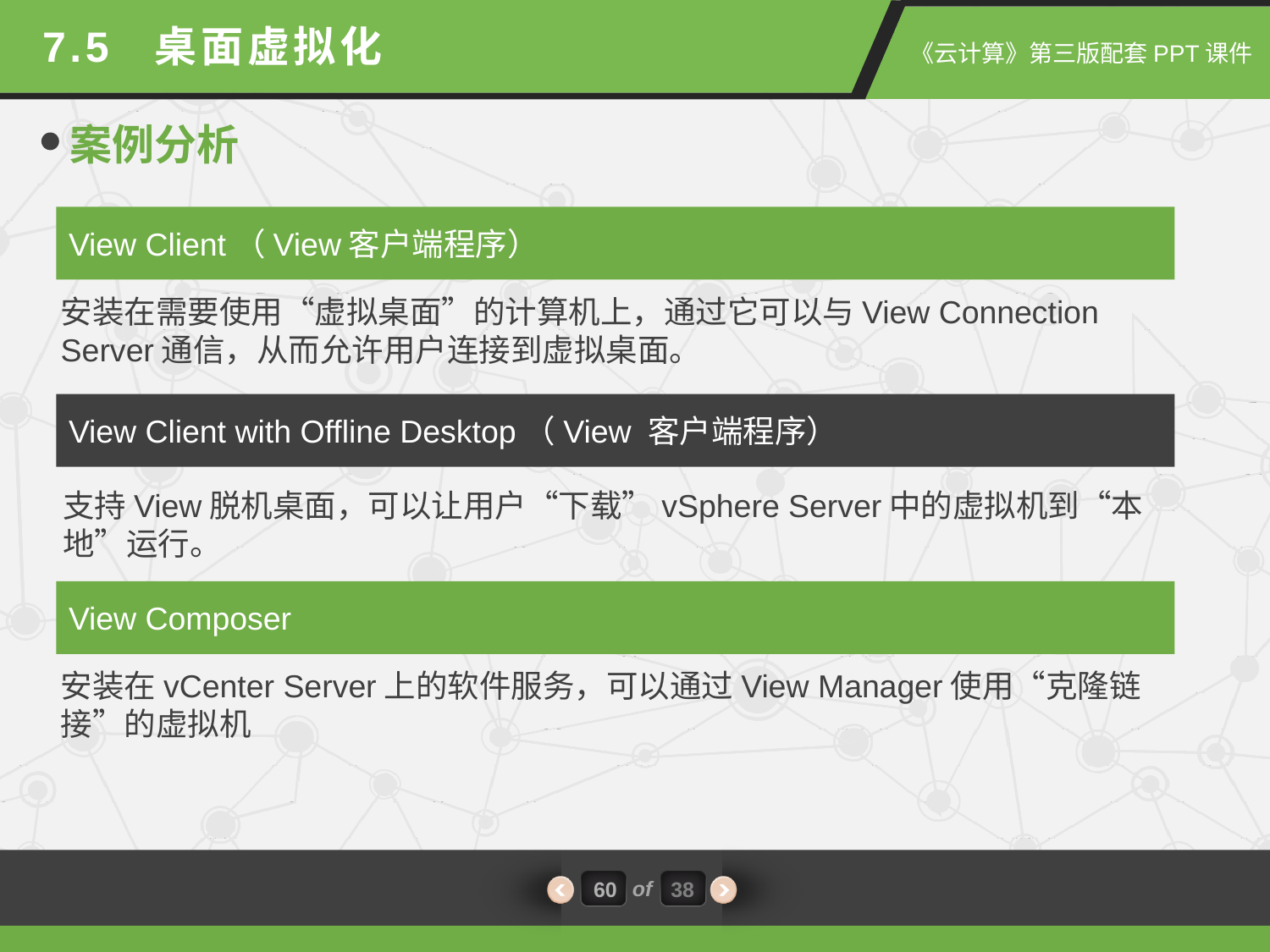

7.5  桌面虚拟化
案例分析

View Client（View客户端程序）
安装在需要使用“虚拟桌面”的计算机上，通过它可以与View Connection Server通信，从而允许用户连接到虚拟桌面。
View Client with Offline Desktop（View 客户端程序）
支持View脱机桌面，可以让用户“下载”vSphere Server中的虚拟机到“本地”运行。
View Composer
安装在vCenter Server上的软件服务，可以通过View Manager使用“克隆链接”的虚拟机
60